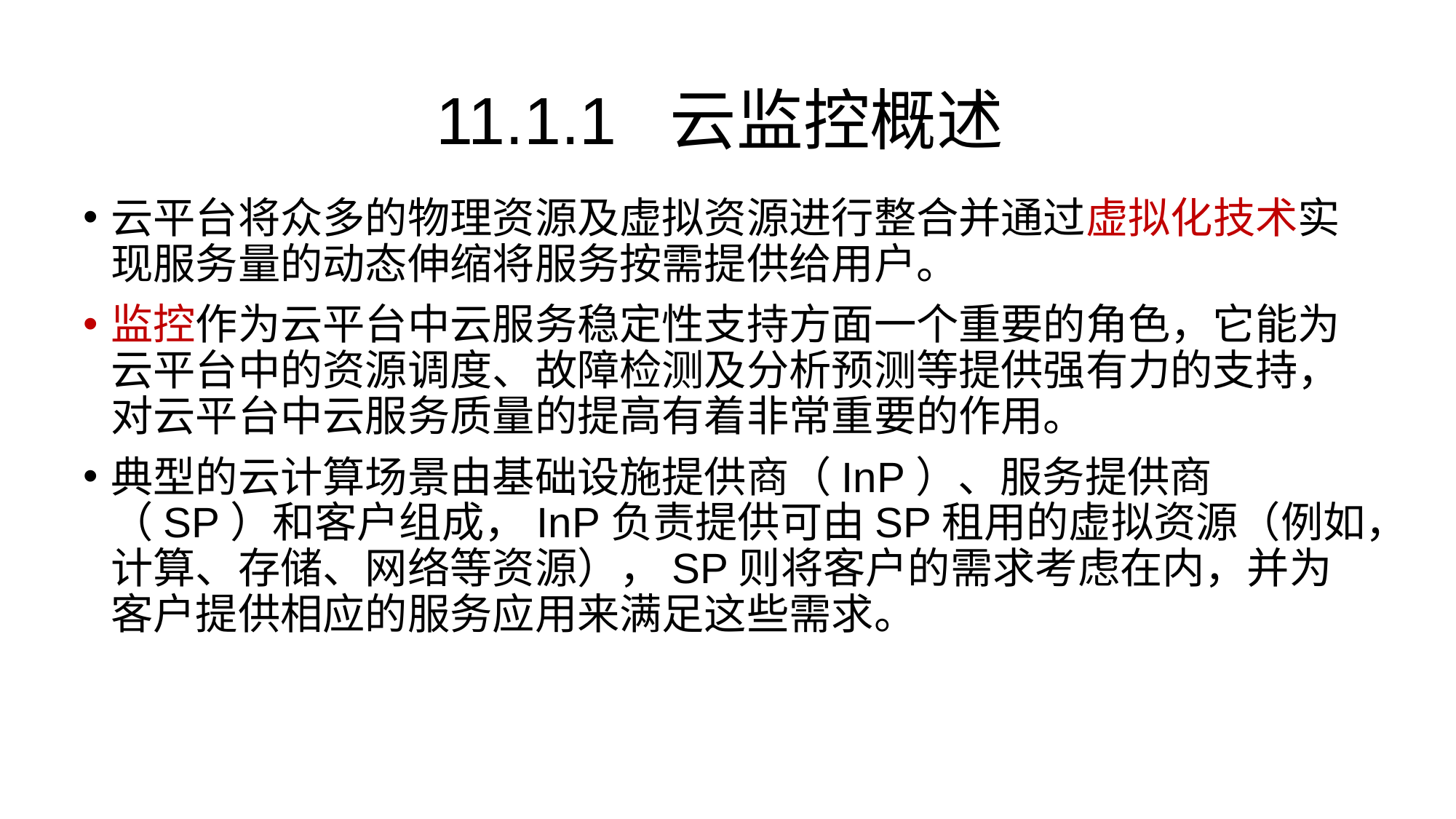

# 11.1.1  云监控概述
云平台将众多的物理资源及虚拟资源进行整合并通过虚拟化技术实现服务量的动态伸缩将服务按需提供给用户。
监控作为云平台中云服务稳定性支持方面一个重要的角色，它能为云平台中的资源调度、故障检测及分析预测等提供强有力的支持，对云平台中云服务质量的提高有着非常重要的作用。
典型的云计算场景由基础设施提供商（InP）、服务提供商（SP）和客户组成，InP负责提供可由SP租用的虚拟资源（例如，计算、存储、网络等资源），SP则将客户的需求考虑在内，并为客户提供相应的服务应用来满足这些需求。